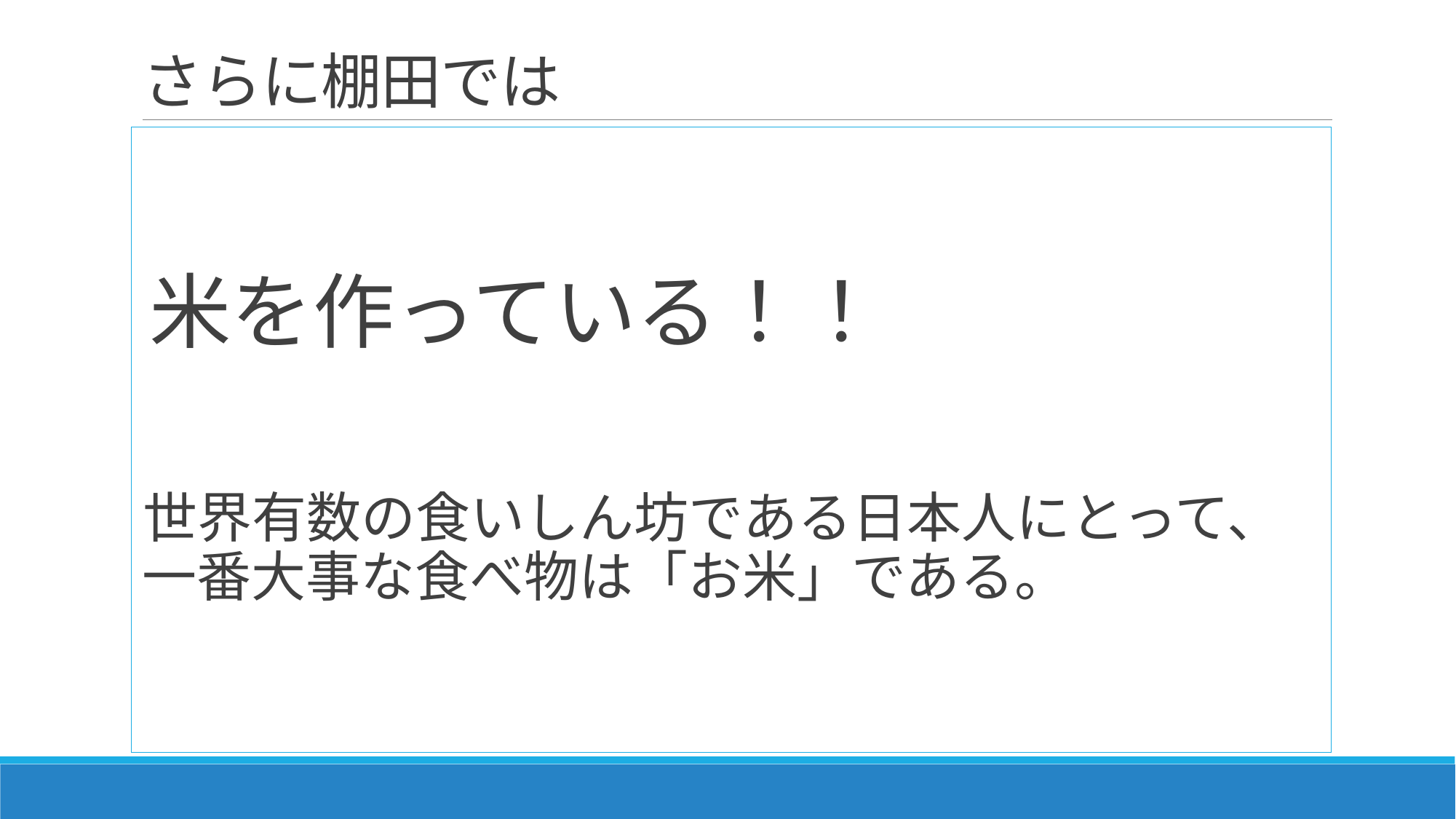

# さらに棚田では
米を作っている！！

世界有数の食いしん坊である日本人にとって、一番大事な食べ物は「お米」である。